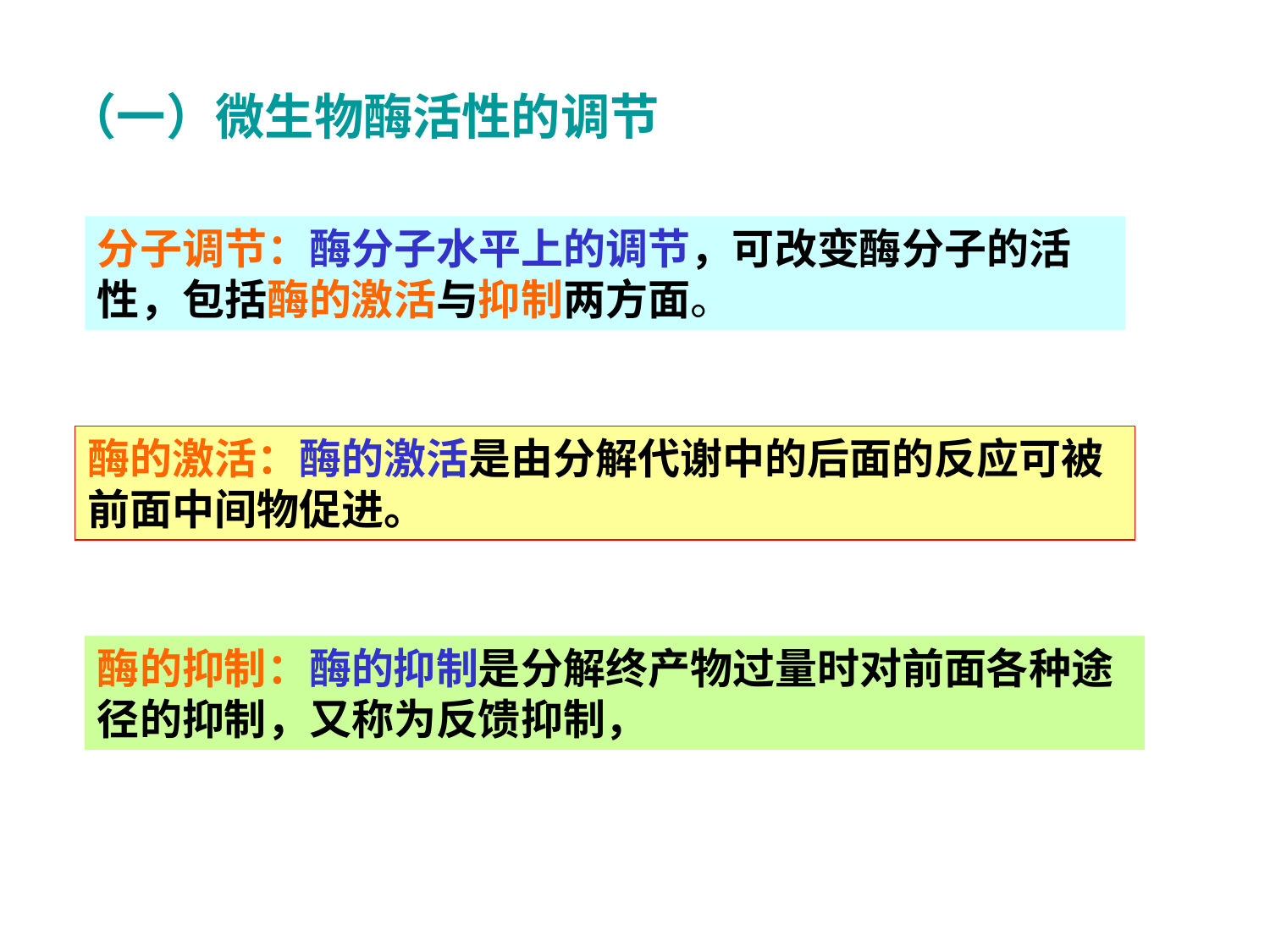

# （一）微生物酶活性的调节
分子调节：酶分子水平上的调节，可改变酶分子的活性，包括酶的激活与抑制两方面。
酶的激活：酶的激活是由分解代谢中的后面的反应可被前面中间物促进。
酶的抑制：酶的抑制是分解终产物过量时对前面各种途径的抑制，又称为反馈抑制，